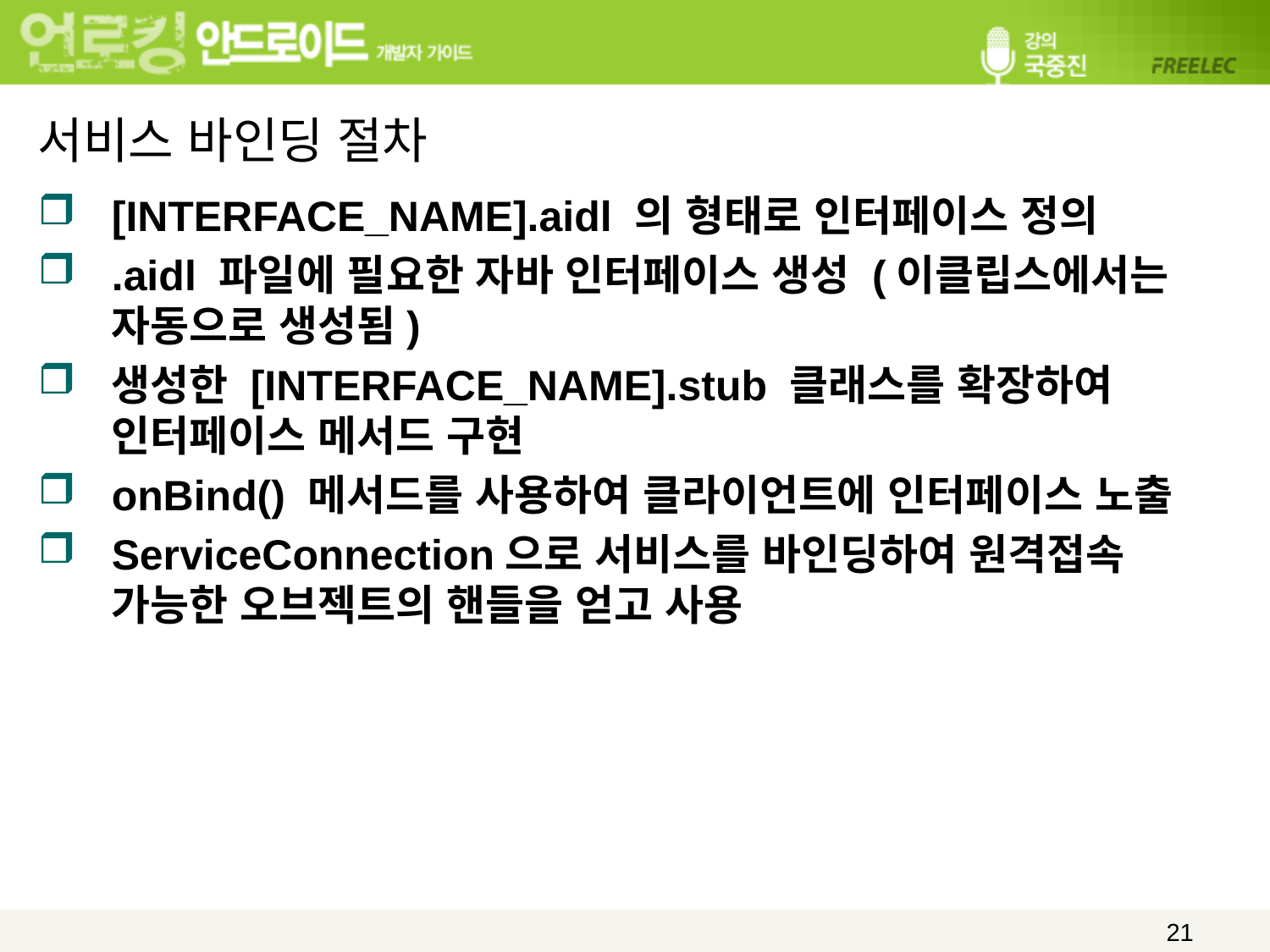

# 서비스 바인딩 절차
[INTERFACE_NAME].aidl 의 형태로 인터페이스 정의
.aidl 파일에 필요한 자바 인터페이스 생성 (이클립스에서는 자동으로 생성됨)
생성한 [INTERFACE_NAME].stub 클래스를 확장하여 인터페이스 메서드 구현
onBind() 메서드를 사용하여 클라이언트에 인터페이스 노출
ServiceConnection으로 서비스를 바인딩하여 원격접속 가능한 오브젝트의 핸들을 얻고 사용

21